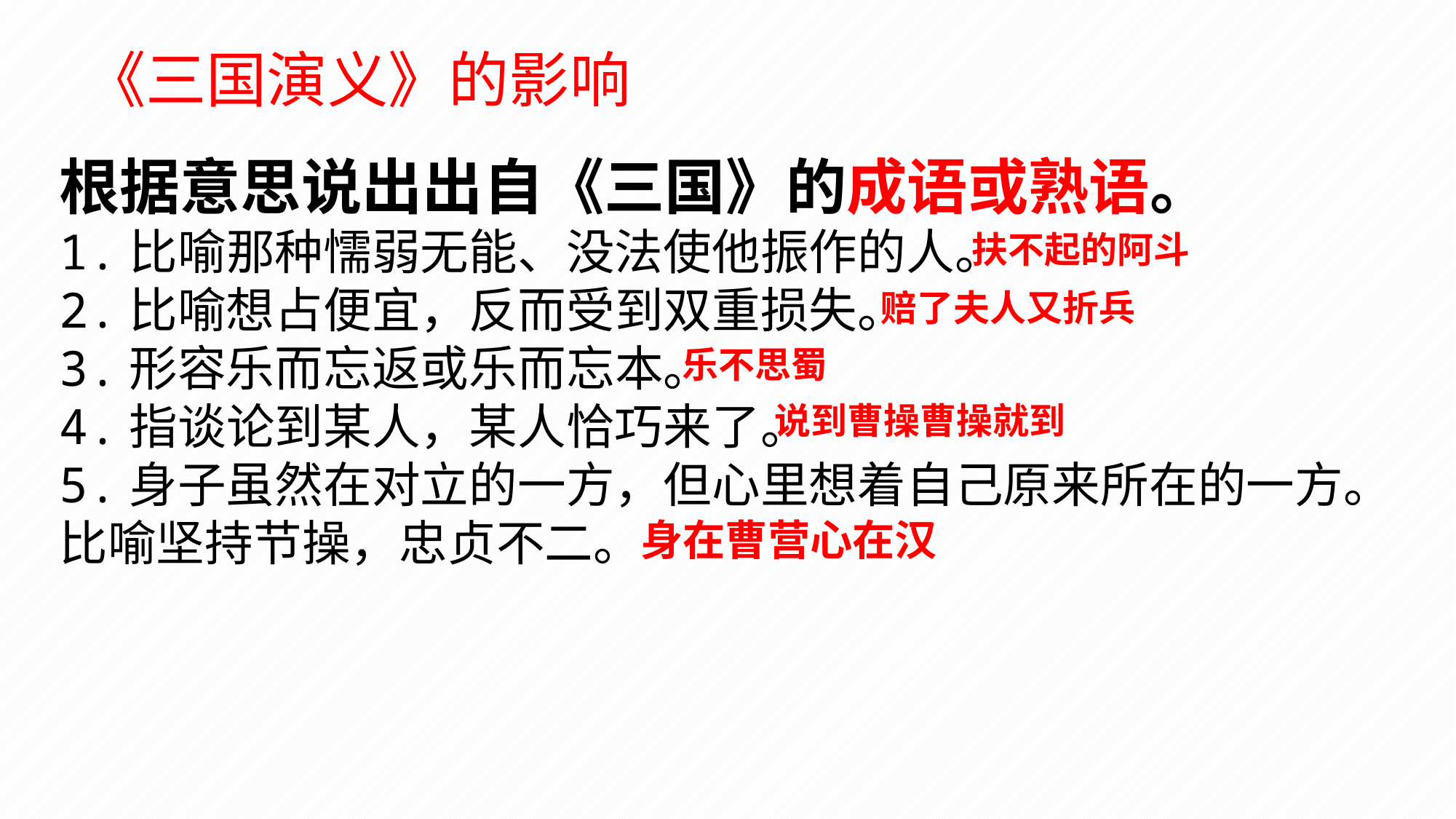

《三国演义》的影响

根据意思说出出自《三国》的成语或熟语。
1.比喻那种懦弱无能、没法使他振作的人。
2.比喻想占便宜，反而受到双重损失。
3.形容乐而忘返或乐而忘本。
4.指谈论到某人，某人恰巧来了。
5.身子虽然在对立的一方，但心里想着自己原来所在的一方。比喻坚持节操，忠贞不二。
扶不起的阿斗
赔了夫人又折兵

乐不思蜀
说到曹操曹操就到

身在曹营心在汉